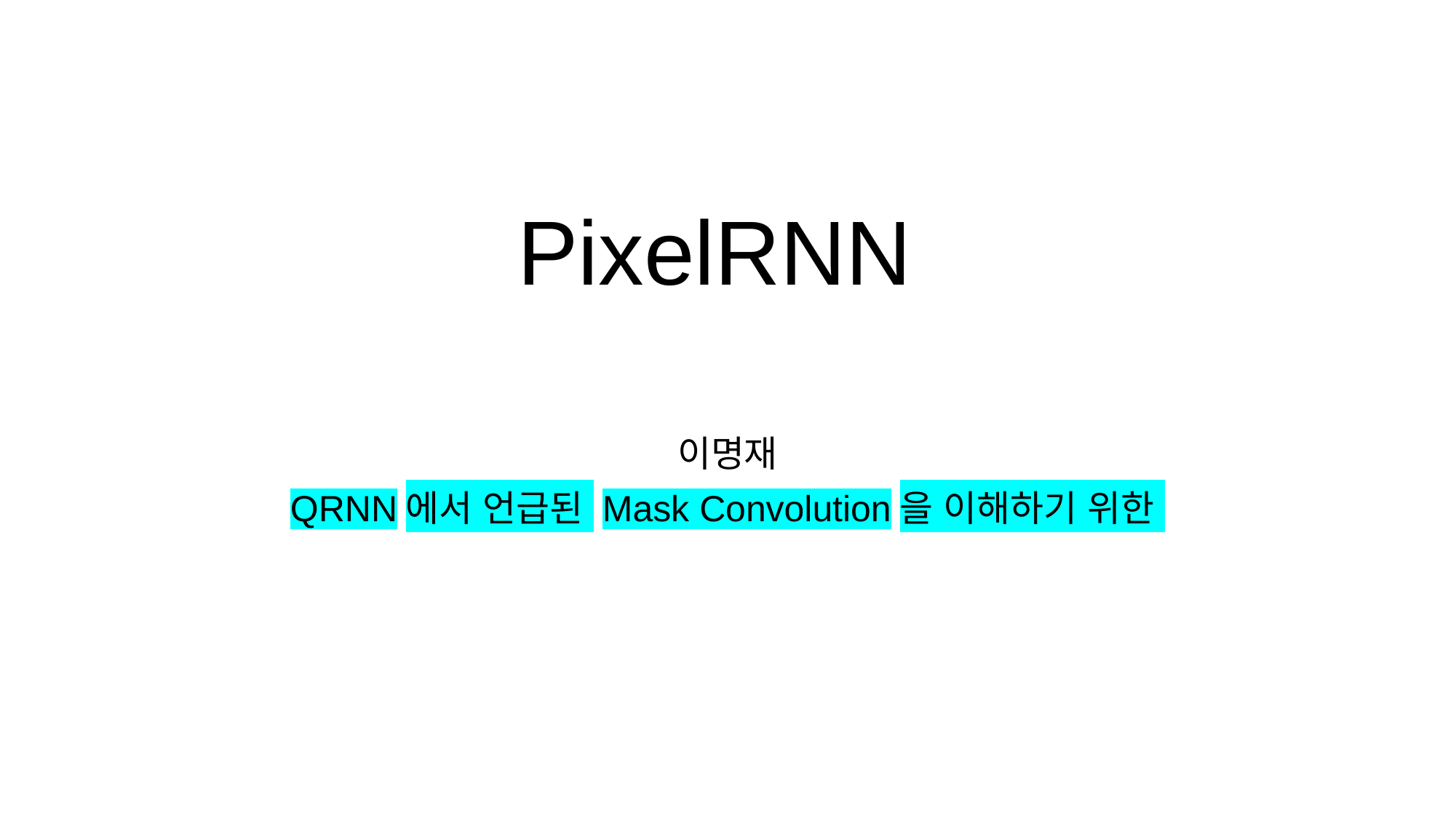

# PixelRNN
이명재
QRNN에서 언급된 Mask Convolution을 이해하기 위한